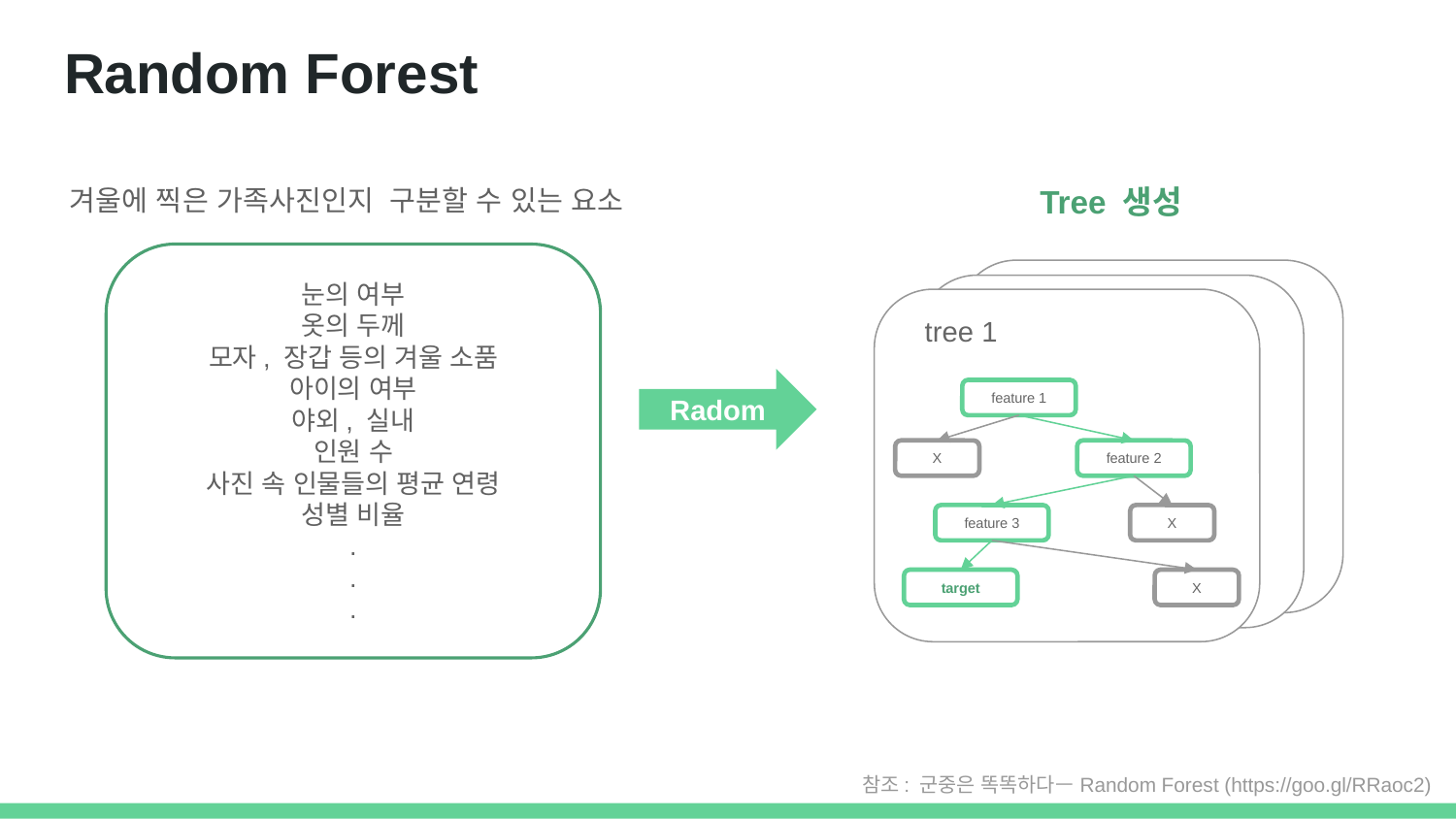

# Random Forest
겨울에 찍은 가족사진인지  구분할 수 있는 요소
Tree 생성
눈의 여부
옷의 두께
모자, 장갑 등의 겨울 소품
아이의 여부
야외, 실내
인원 수
사진 속 인물들의 평균 연령
성별 비율
.
.
.

tree 1
feature 1
X
feature 2
X
feature 3
X
target
Radom
참조: 군중은 똑똑하다 — Random Forest (https://goo.gl/RRaoc2)